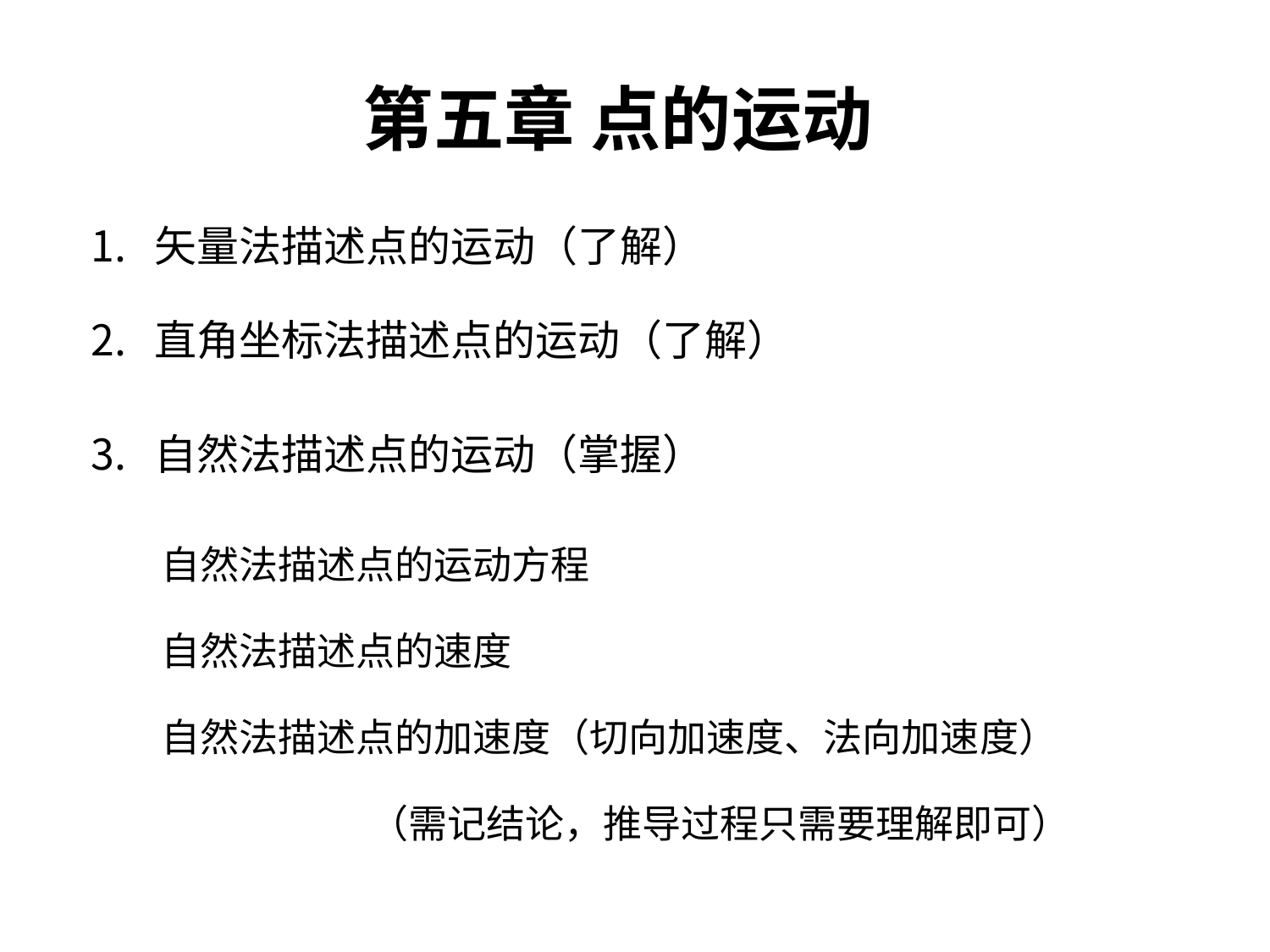

# 第五章 点的运动
矢量法描述点的运动（了解）
直角坐标法描述点的运动（了解）

自然法描述点的运动（掌握）
自然法描述点的运动方程
自然法描述点的速度
自然法描述点的加速度（切向加速度、法向加速度）
                       （需记结论，推导过程只需要理解即可）